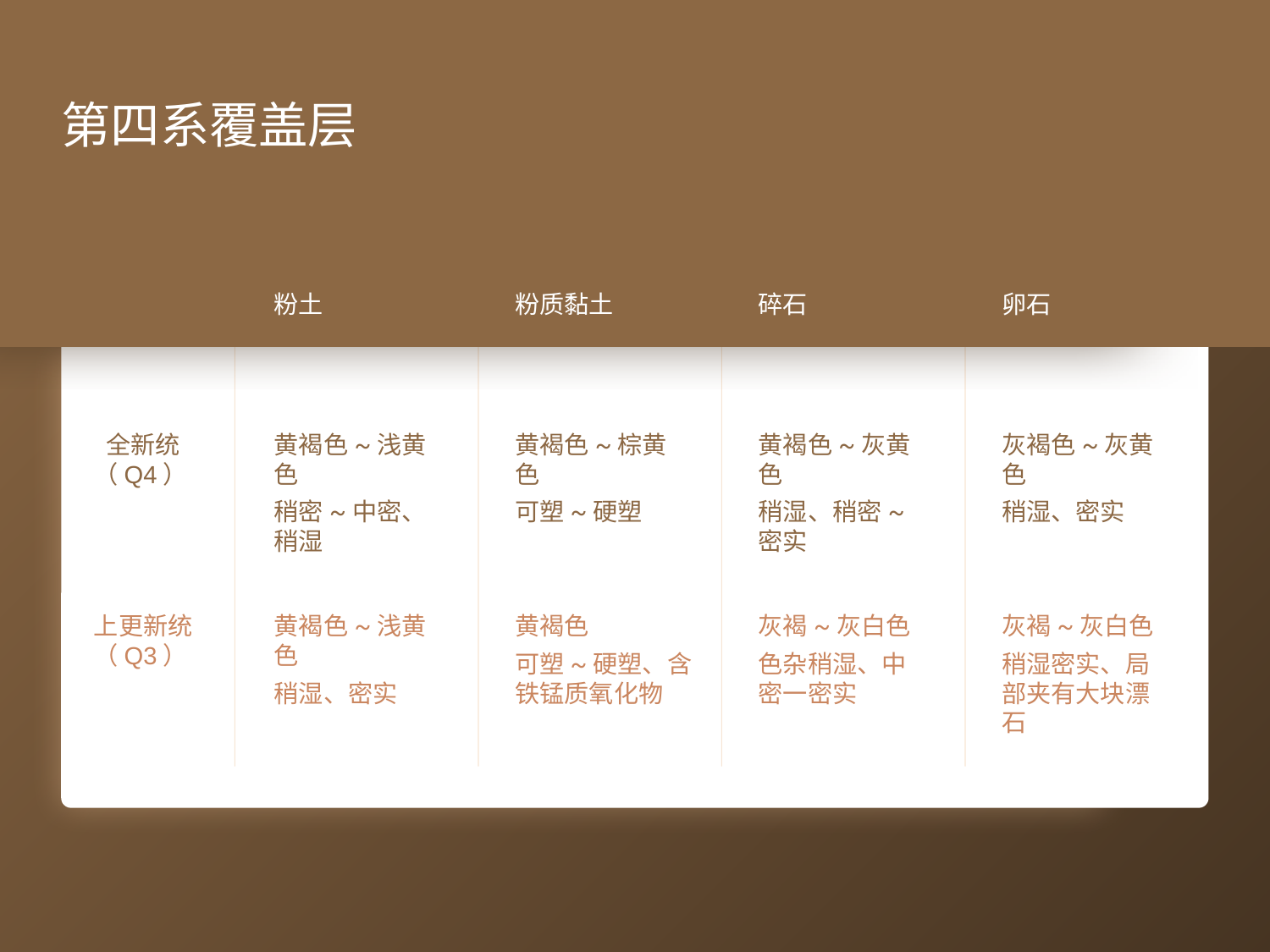

第四系覆盖层
粉土
粉质黏土
碎石
卵石

全新统
（Q4）
黄褐色~浅黄色
稍密~中密、稍湿
黄褐色~棕黄色
可塑~硬塑
黄褐色~灰黄色
稍湿、稍密~密实
灰褐色~灰黄色
稍湿、密实
上更新统
（Q3）
黄褐色~浅黄色
稍湿、密实
黄褐色
可塑~硬塑、含铁锰质氧化物
灰褐~灰白色
色杂稍湿、中密一密实
灰褐~灰白色
稍湿密实、局部夹有大块漂石